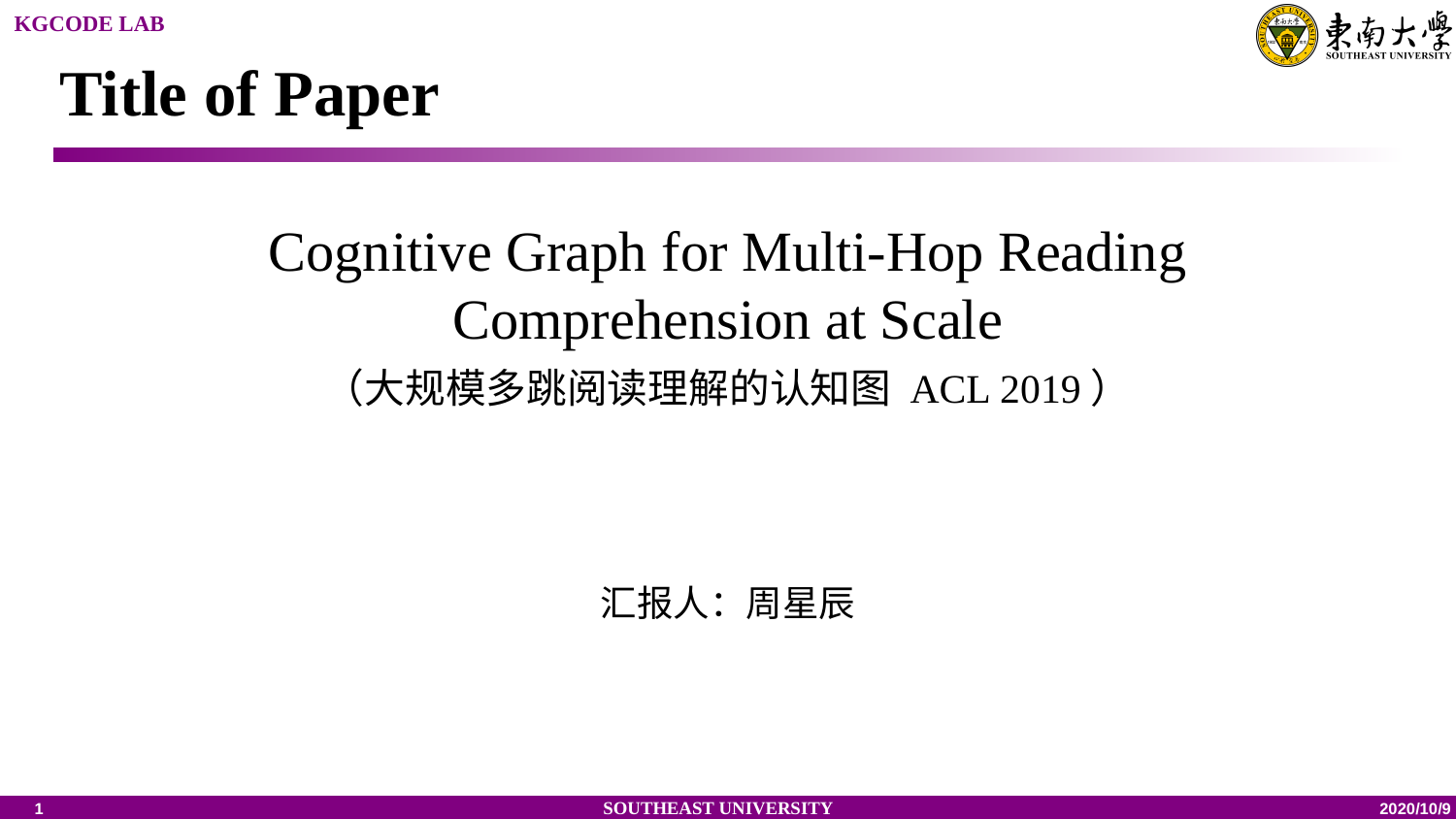

Title of Paper

Cognitive Graph for Multi-Hop Reading Comprehension at Scale
（大规模多跳阅读理解的认知图 ACL 2019）
汇报人：周星辰